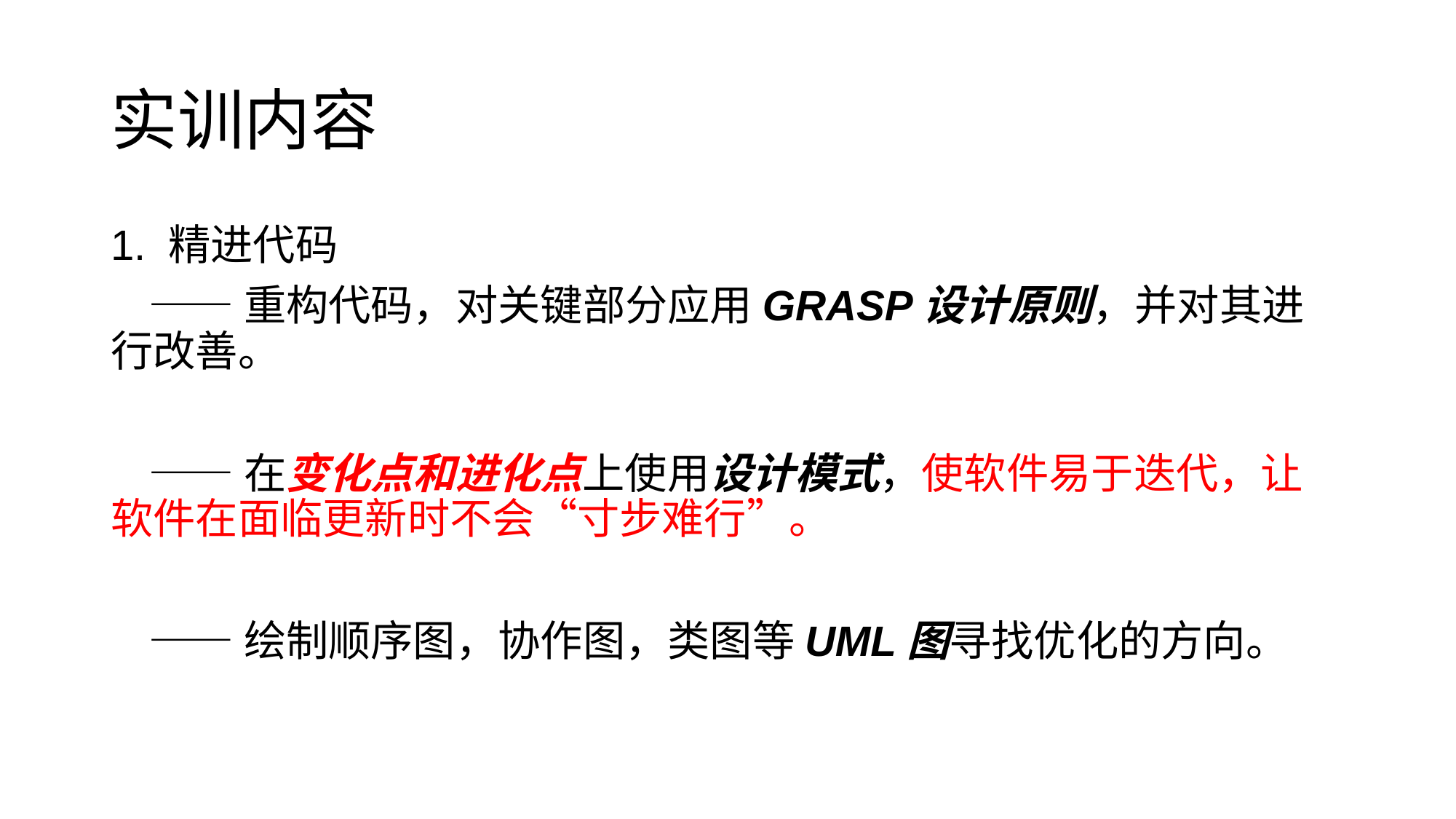

# 实训内容
1. 精进代码
    ——重构代码，对关键部分应用GRASP设计原则，并对其进行改善。

    ——在变化点和进化点上使用设计模式，使软件易于迭代，让软件在面临更新时不会“寸步难行”。

    ——绘制顺序图，协作图，类图等UML图寻找优化的方向。